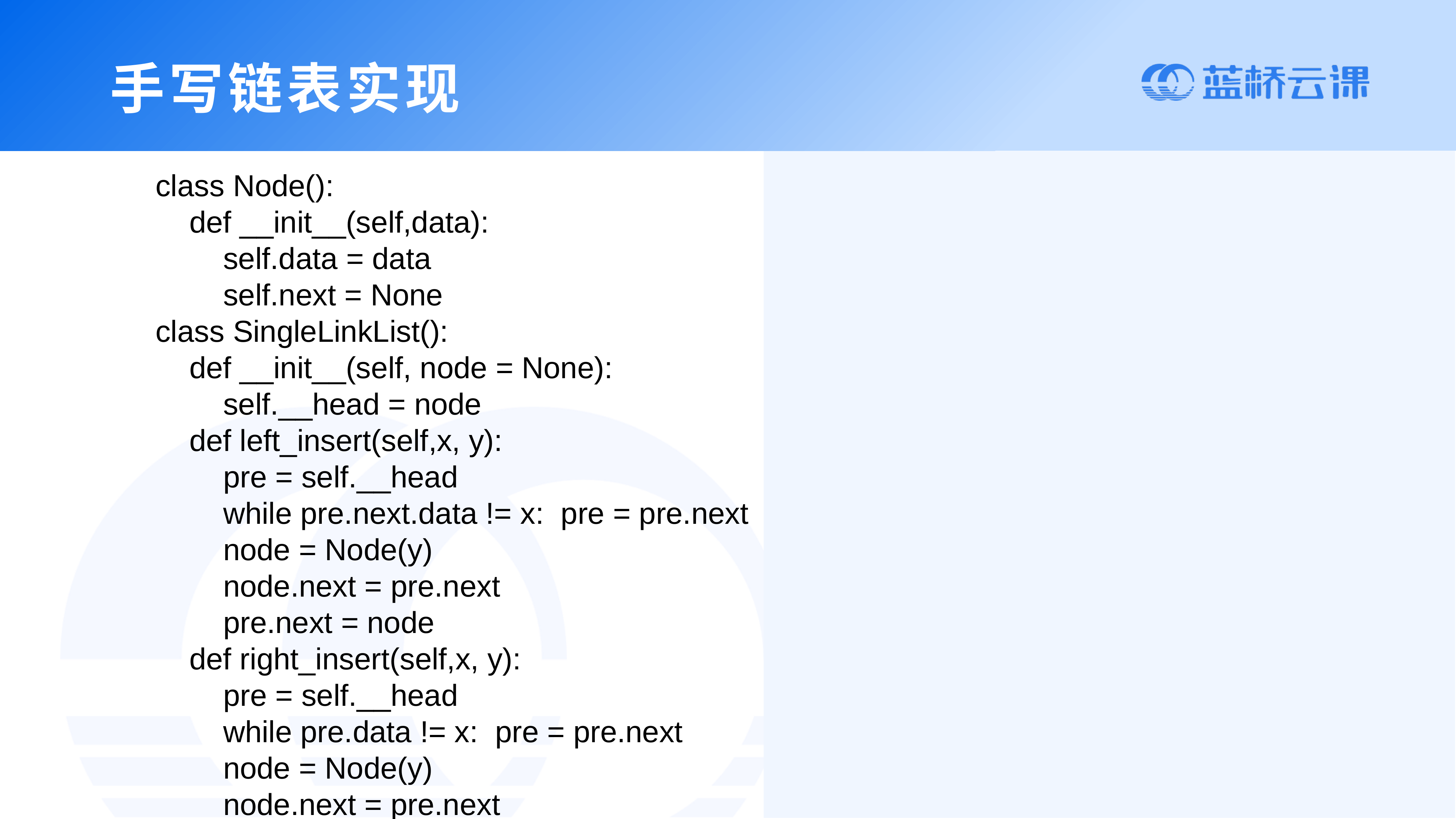

手写链表实现
class Node():
    def __init__(self,data):
        self.data = data
        self.next = None
class SingleLinkList():
    def __init__(self, node = None):
        self.__head = node
    def left_insert(self,x, y):
        pre = self.__head
        while pre.next.data != x:  pre = pre.next
        node = Node(y)
        node.next = pre.next
        pre.next = node
    def right_insert(self,x, y):
        pre = self.__head
        while pre.data != x:  pre = pre.next
        node = Node(y)
        node.next = pre.next
        pre.next = node
    def print_list(self):
        cur = self.__head
        while cur != None:
            print(cur.data, end=' ')
            cur = cur.next

n = int(input())
a = int(input())
node = Node(a)
li = SingleLinkList(node)
for i in range(n-1):
    x,y,z = map(int, input().split())
    if z==0:   li.left_insert(y,x)
    else:      li.right_insert(y,x)
li.print_list()